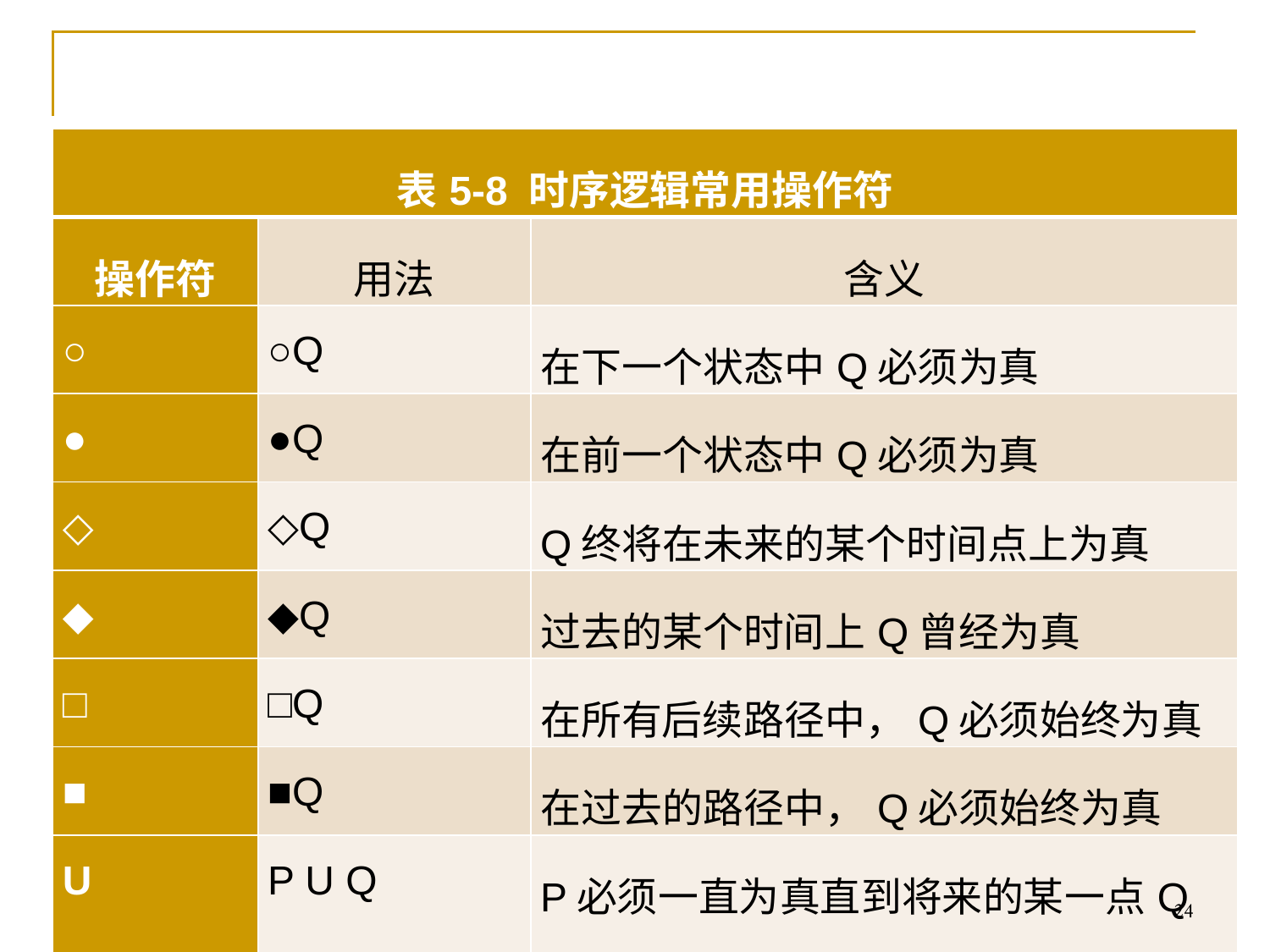

#
| 表5-8 时序逻辑常用操作符 |  |  |
| --- | --- | --- |
| 操作符 | 用法 | 含义 |
| ○ | ○Q | 在下一个状态中Q必须为真 |
| ● | ●Q | 在前一个状态中Q必须为真 |
| ◇ | ◇Q | Q终将在未来的某个时间点上为真 |
| ◆ | ◆Q | 过去的某个时间上Q曾经为真 |
| □ | □Q | 在所有后续路径中，Q必须始终为真 |
| ■ | ■Q | 在过去的路径中，Q必须始终为真 |
| U | P U Q | P必须一直为真直到将来的某一点Q为假 |
| W | P W Q | P必须一直为真直到将来的某一点Q为真 |
24